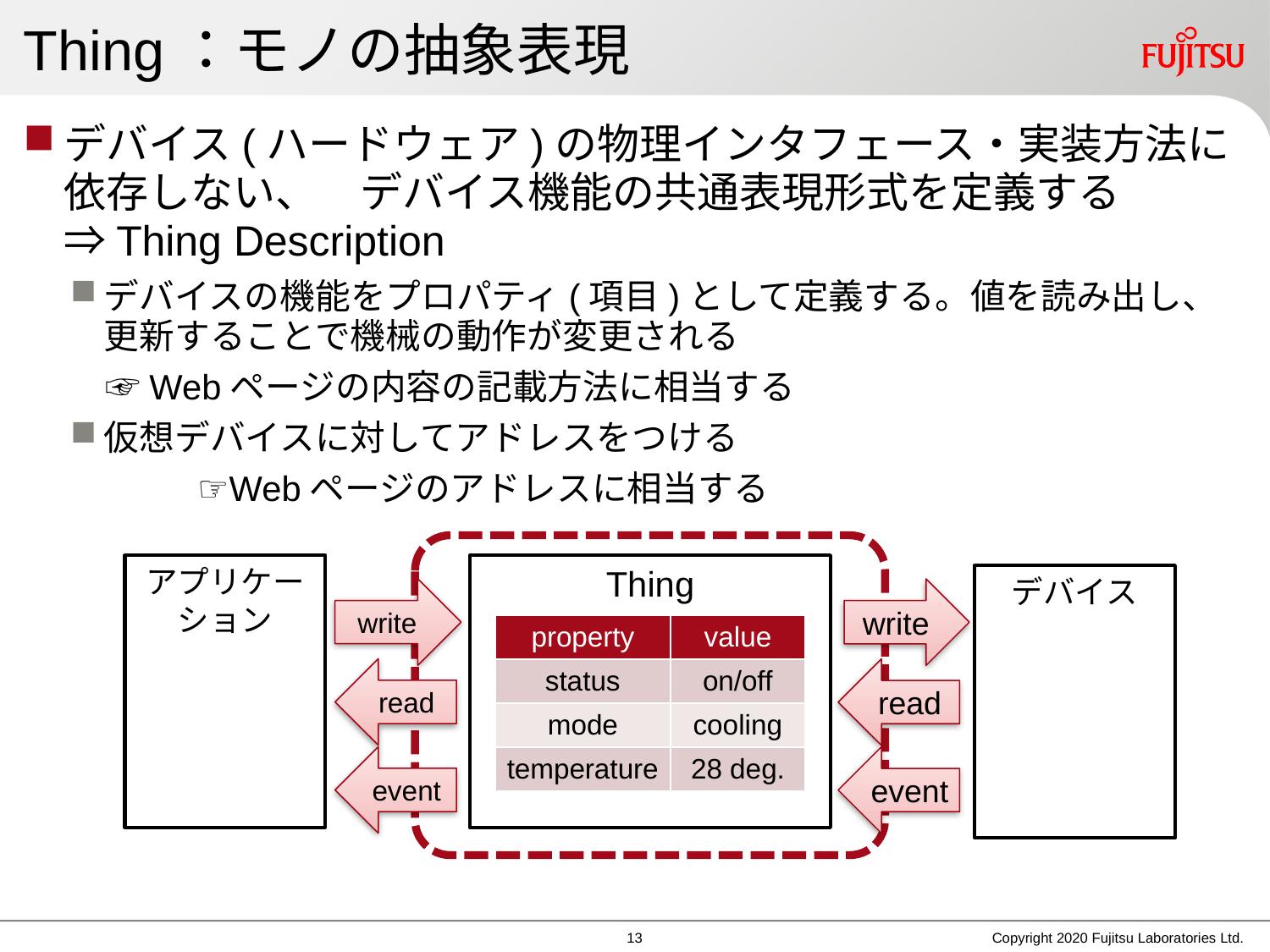

# Thing：モノの抽象表現
デバイス(ハードウェア)の物理インタフェース・実装方法に依存しない、　デバイス機能の共通表現形式を定義する⇒Thing Description
デバイスの機能をプロパティ(項目)として定義する。値を読み出し、更新することで機械の動作が変更される
　☞Webページの内容の記載方法に相当する
仮想デバイスに対してアドレスをつける
	☞Webページのアドレスに相当する

Thing
アプリケー
ション
デバイス
write
write
read
read
event
event
| property | value |
| --- | --- |
| status | on/off |
| mode | cooling |
| temperature | 28 deg. |
13
Copyright 2020 Fujitsu Laboratories Ltd.